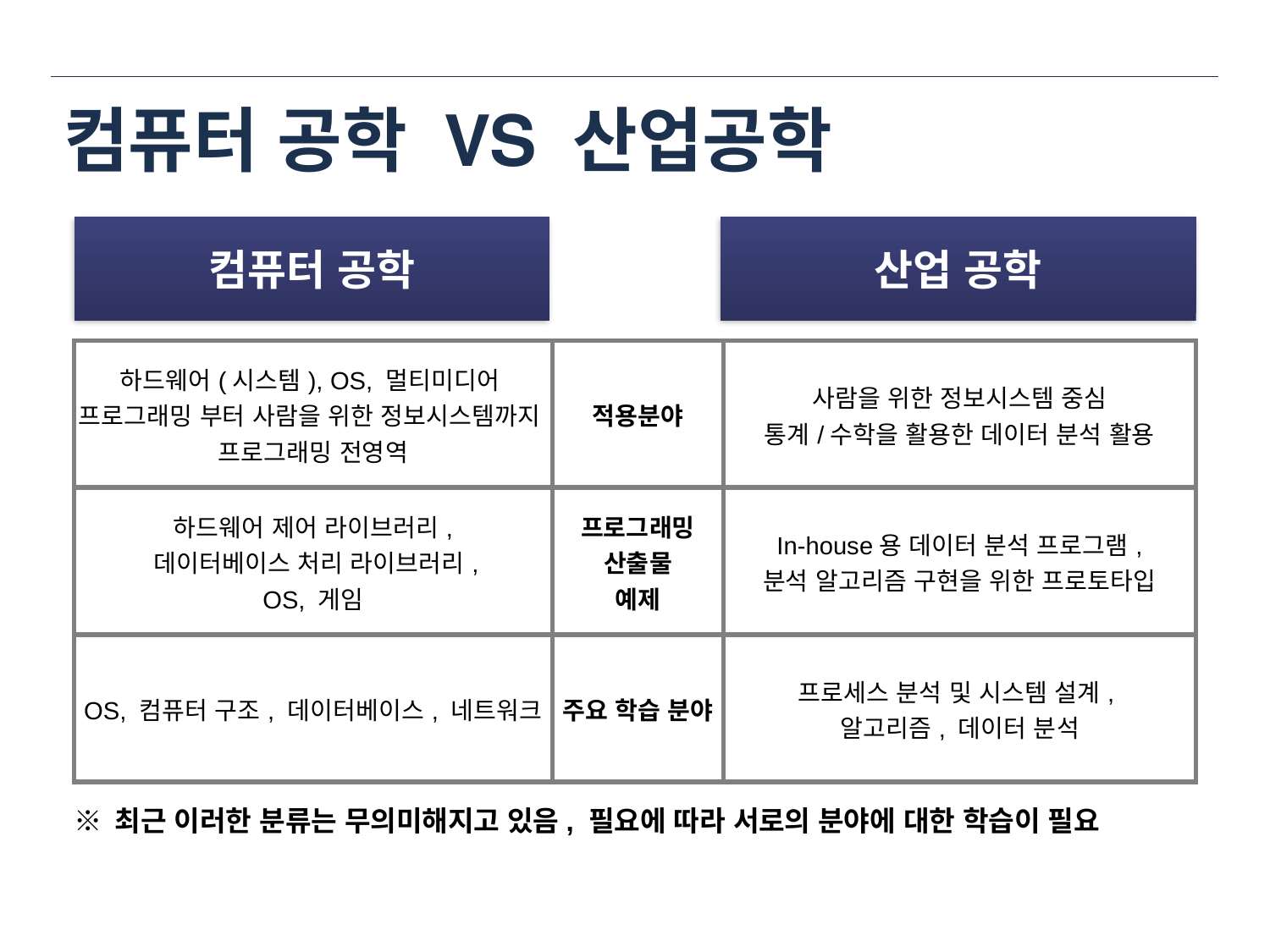

# 컴퓨터 공학 VS 산업공학
컴퓨터 공학
산업 공학
| 하드웨어(시스템), OS, 멀티미디어 프로그래밍 부터 사람을 위한 정보시스템까지 프로그래밍 전영역 | 적용분야 | 사람을 위한 정보시스템 중심 통계/수학을 활용한 데이터 분석 활용 |
| --- | --- | --- |
| 하드웨어 제어 라이브러리, 데이터베이스 처리 라이브러리, OS, 게임 | 프로그래밍 산출물 예제 | In-house용 데이터 분석 프로그램, 분석 알고리즘 구현을 위한 프로토타입 |
| OS, 컴퓨터 구조, 데이터베이스, 네트워크 | 주요 학습 분야 | 프로세스 분석 및 시스템 설계, 알고리즘, 데이터 분석 |
※ 최근 이러한 분류는 무의미해지고 있음, 필요에 따라 서로의 분야에 대한 학습이 필요